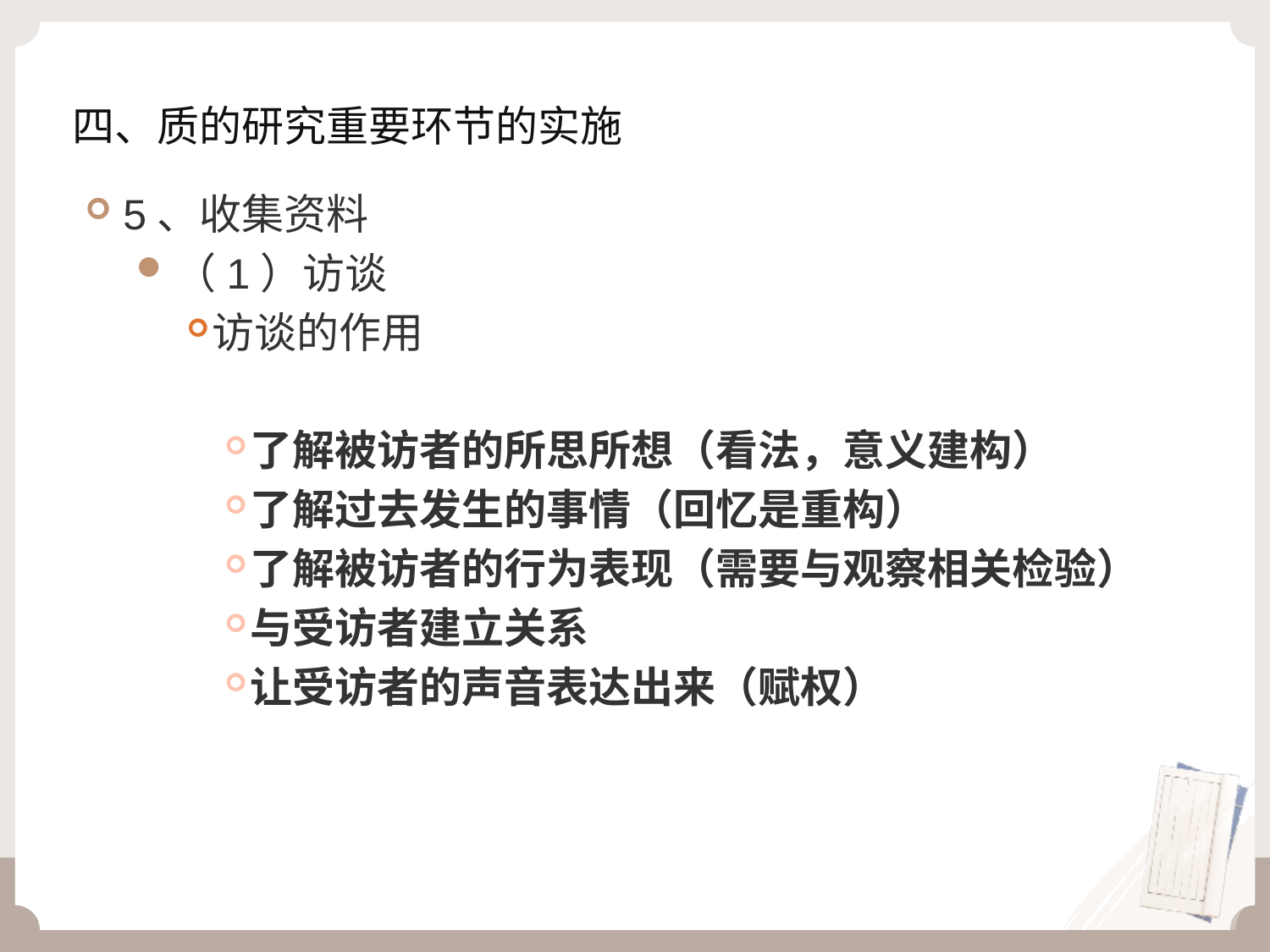

# 四、质的研究重要环节的实施
5、收集资料
（1）访谈
访谈的作用

了解被访者的所思所想（看法，意义建构）
了解过去发生的事情（回忆是重构）
了解被访者的行为表现（需要与观察相关检验）
与受访者建立关系
让受访者的声音表达出来（赋权）